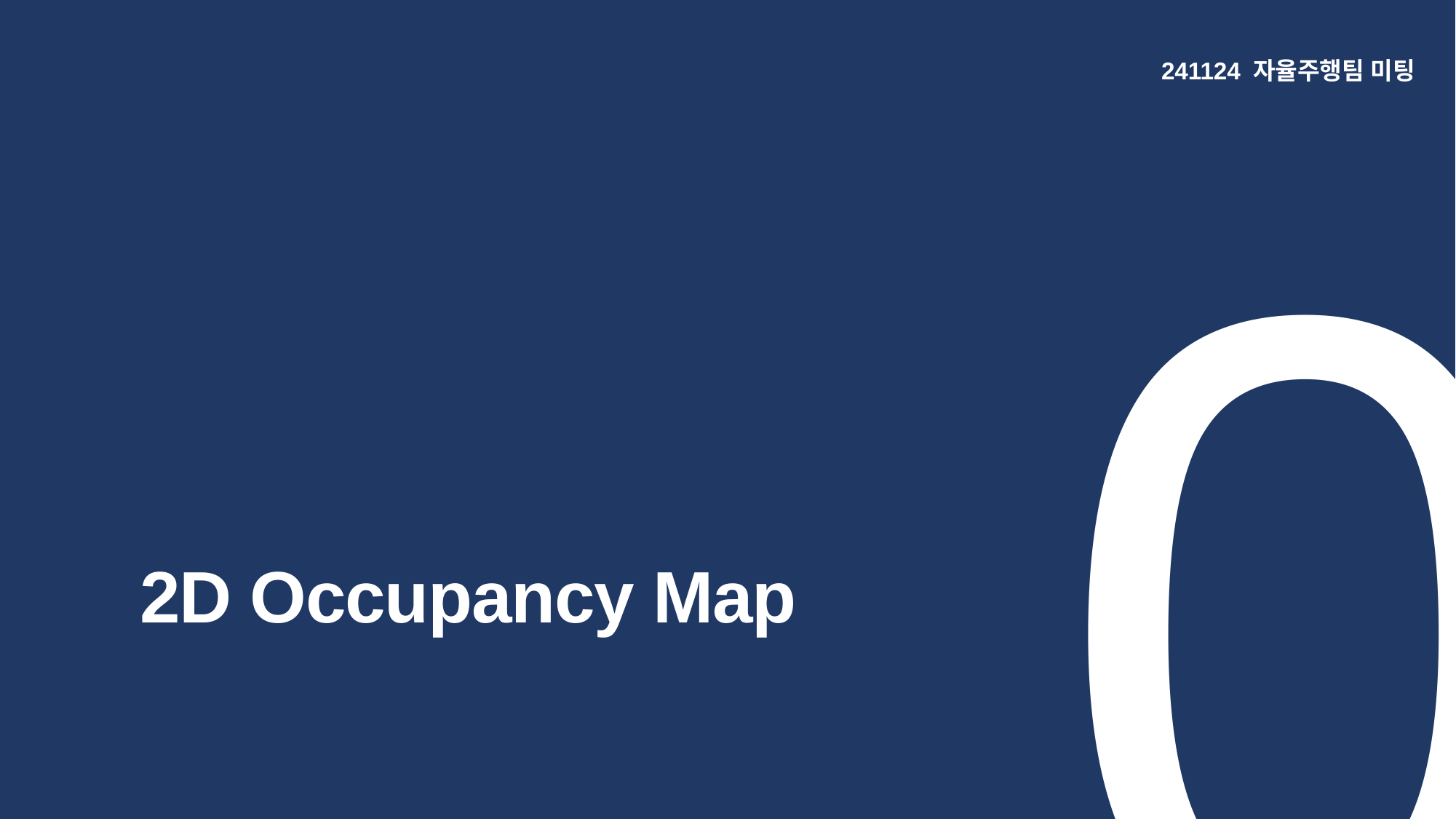

0
241124 자율주행팀 미팅
2D Occupancy Map